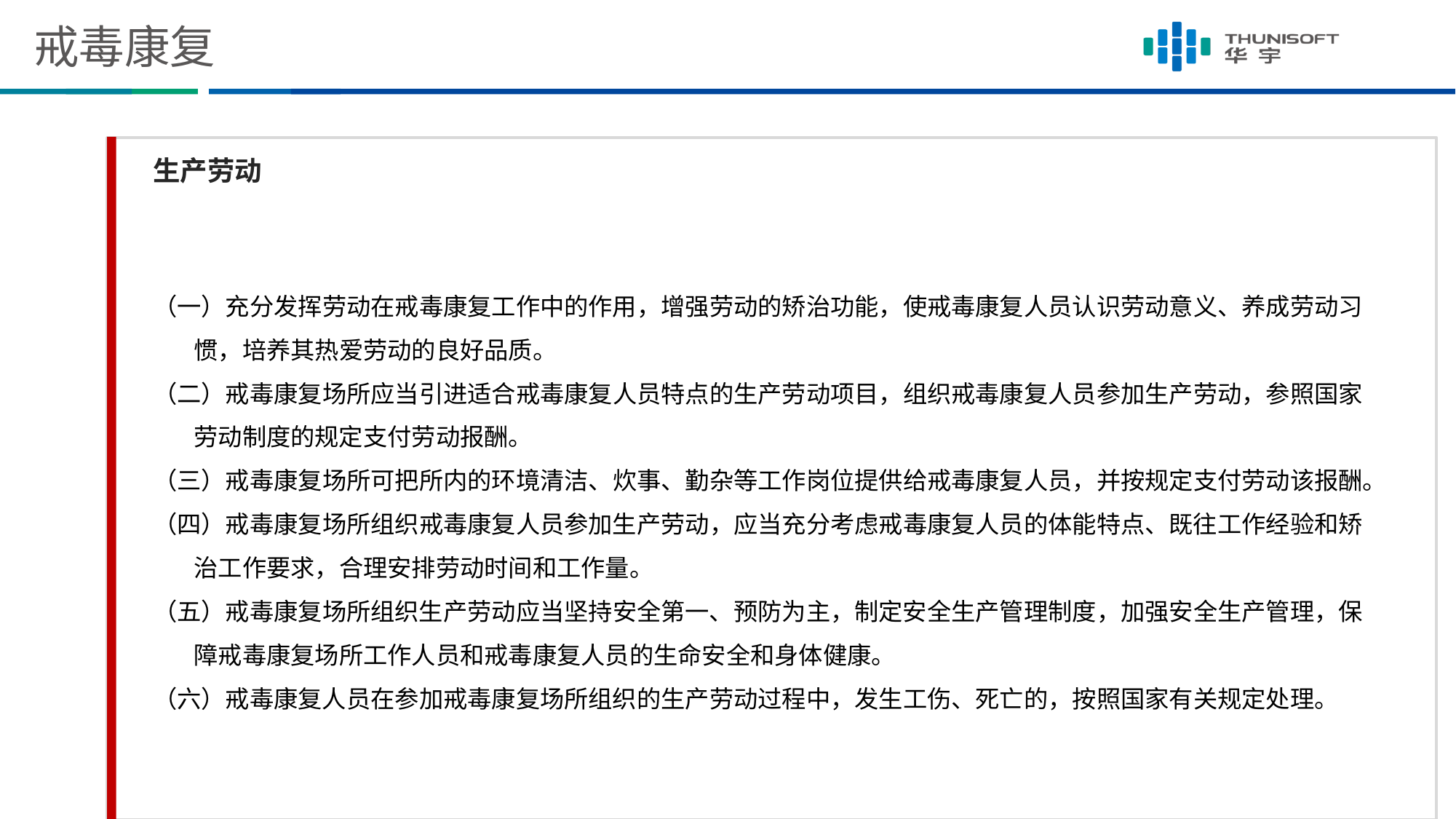

# 戒毒康复

生产劳动
（一）充分发挥劳动在戒毒康复工作中的作用，增强劳动的矫治功能，使戒毒康复人员认识劳动意义、养成劳动习惯，培养其热爱劳动的良好品质。
（二）戒毒康复场所应当引进适合戒毒康复人员特点的生产劳动项目，组织戒毒康复人员参加生产劳动，参照国家劳动制度的规定支付劳动报酬。
（三）戒毒康复场所可把所内的环境清洁、炊事、勤杂等工作岗位提供给戒毒康复人员，并按规定支付劳动该报酬。
（四）戒毒康复场所组织戒毒康复人员参加生产劳动，应当充分考虑戒毒康复人员的体能特点、既往工作经验和矫治工作要求，合理安排劳动时间和工作量。
（五）戒毒康复场所组织生产劳动应当坚持安全第一、预防为主，制定安全生产管理制度，加强安全生产管理，保障戒毒康复场所工作人员和戒毒康复人员的生命安全和身体健康。
（六）戒毒康复人员在参加戒毒康复场所组织的生产劳动过程中，发生工伤、死亡的，按照国家有关规定处理。